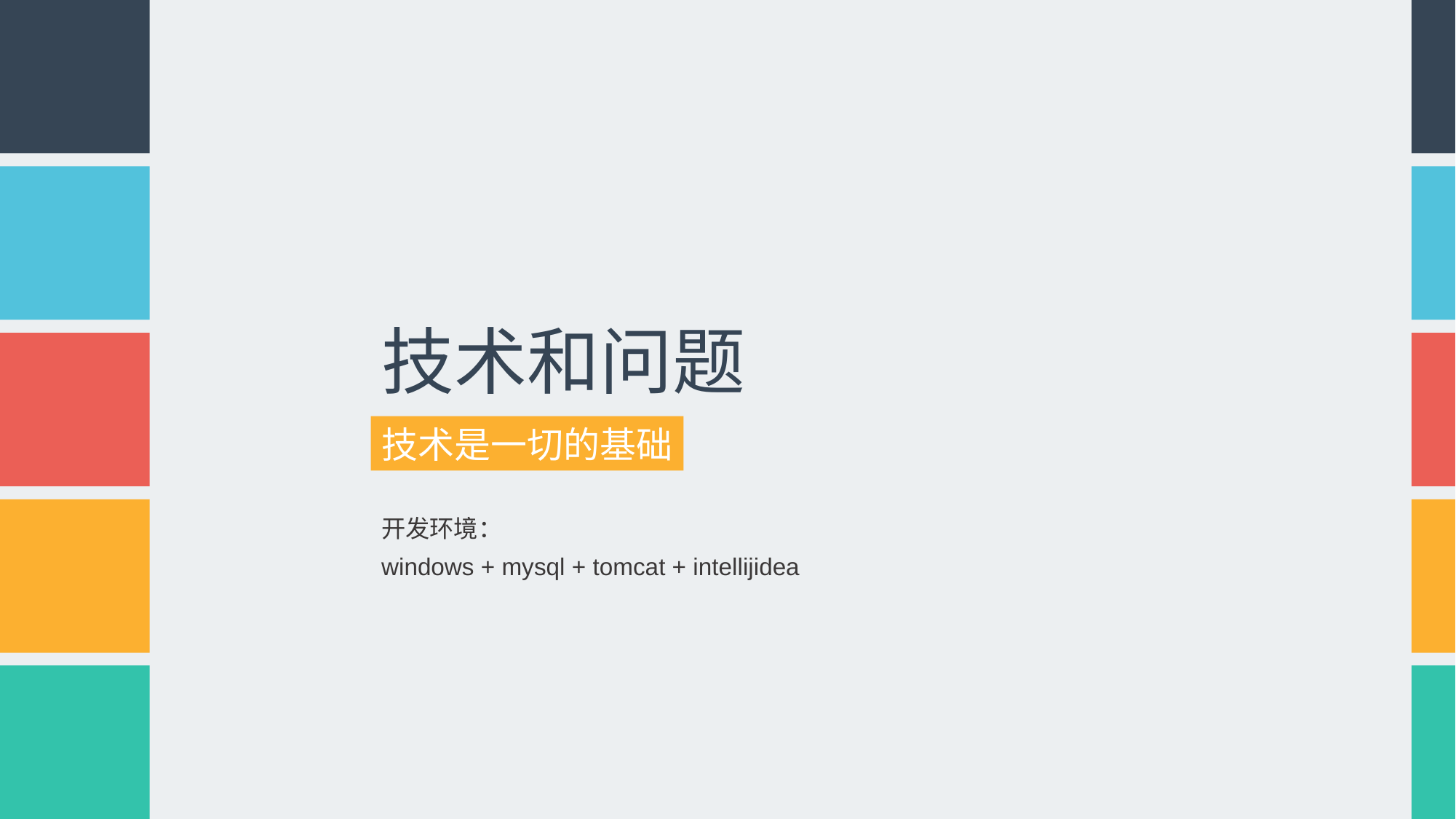

技术和问题

技术是一切的基础
开发环境：
windows + mysql + tomcat + intellijidea